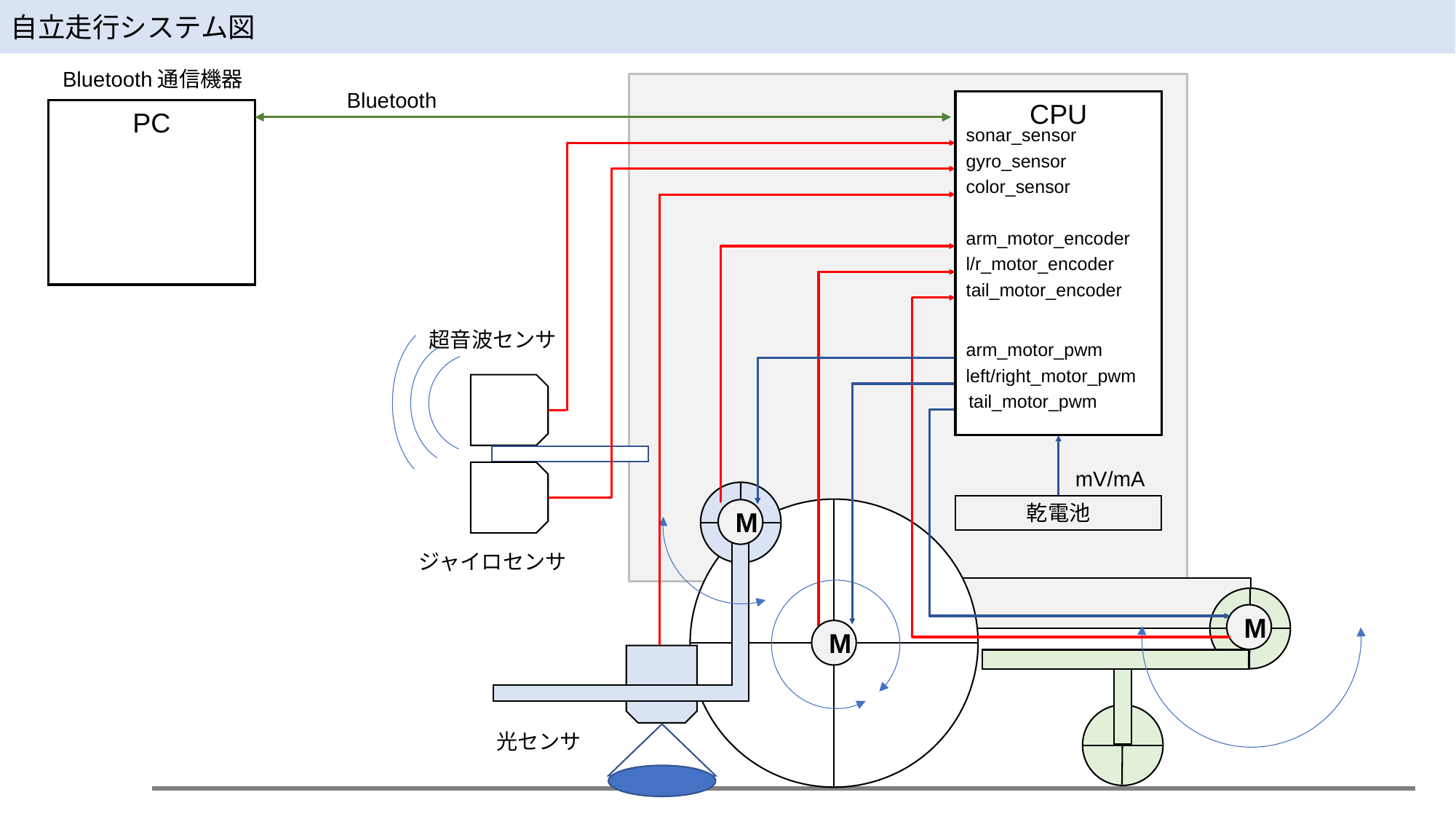

自立走行システム図
Bluetooth通信機器

CPU
sonar_sensor
gyro_sensor
color_sensor
arm_motor_encoder
l/r_motor_encoder
tail_motor_encoder
超音波センサ

arm_motor_pwm
left/right_motor_pwm

tail_motor_pwm

mV/mA

乾電池

M

ジャイロセンサ

M
M

光センサ

Bluetooth
PC